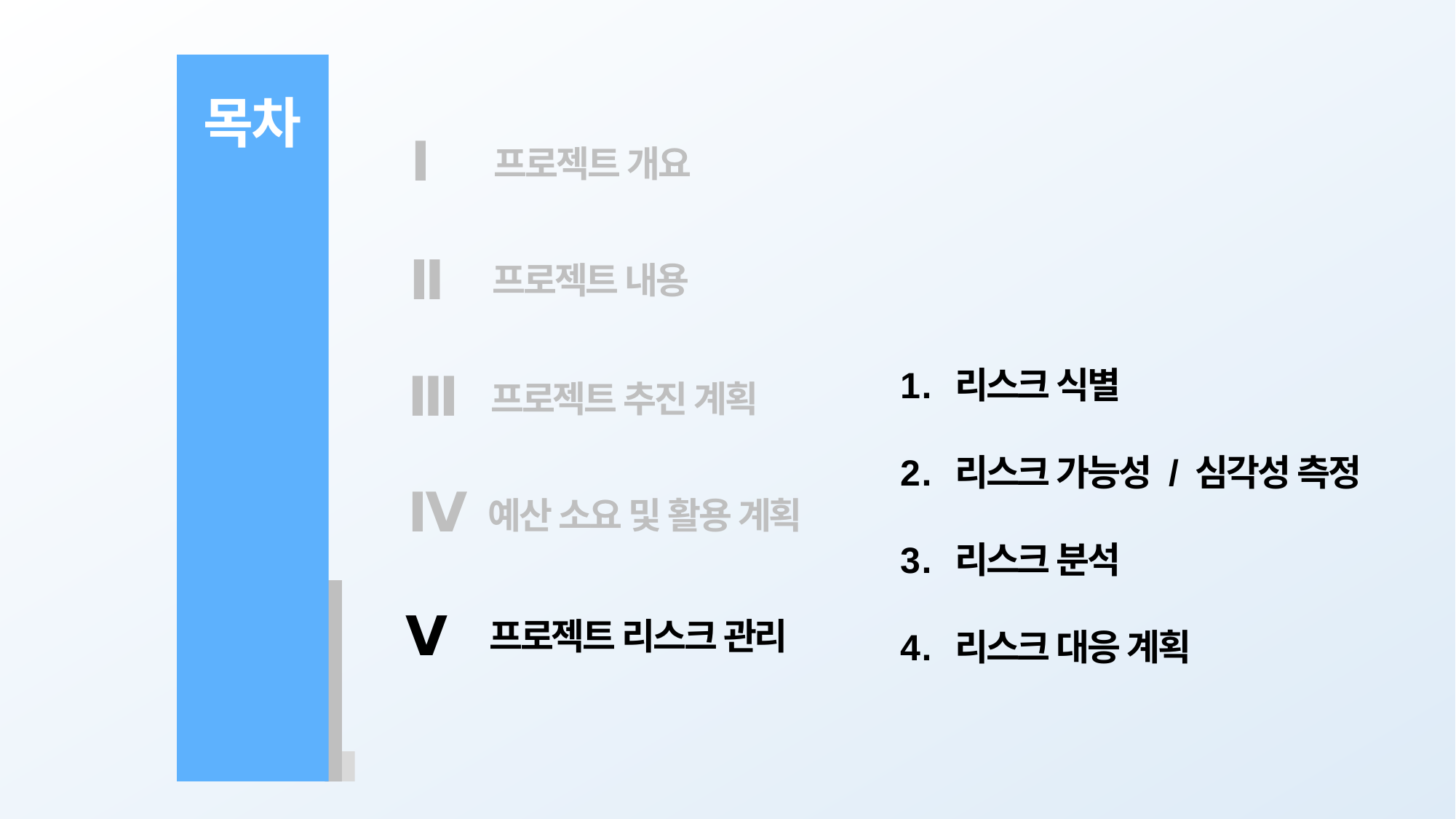

목차
Ⅰ
 프로젝트 개요
Ⅱ
 프로젝트 내용
리스크 식별
리스크 가능성 / 심각성 측정
리스크 분석
리스크 대응 계획
Ⅲ
 프로젝트 추진 계획
Ⅳ
 예산 소요 및 활용 계획

Ⅴ
 프로젝트 리스크 관리